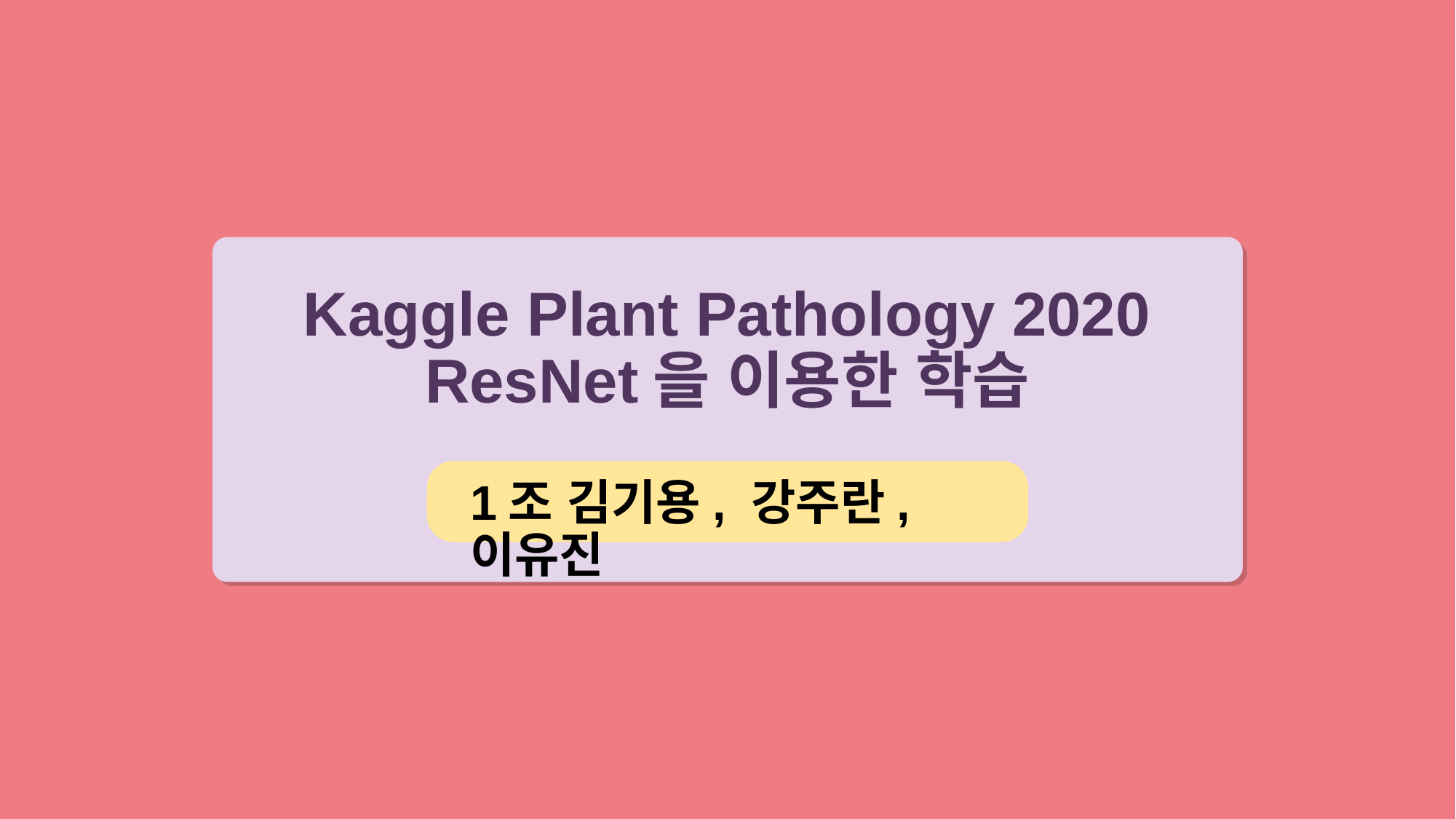

Kaggle Plant Pathology 2020
ResNet을 이용한 학습
1조 김기용, 강주란, 이유진